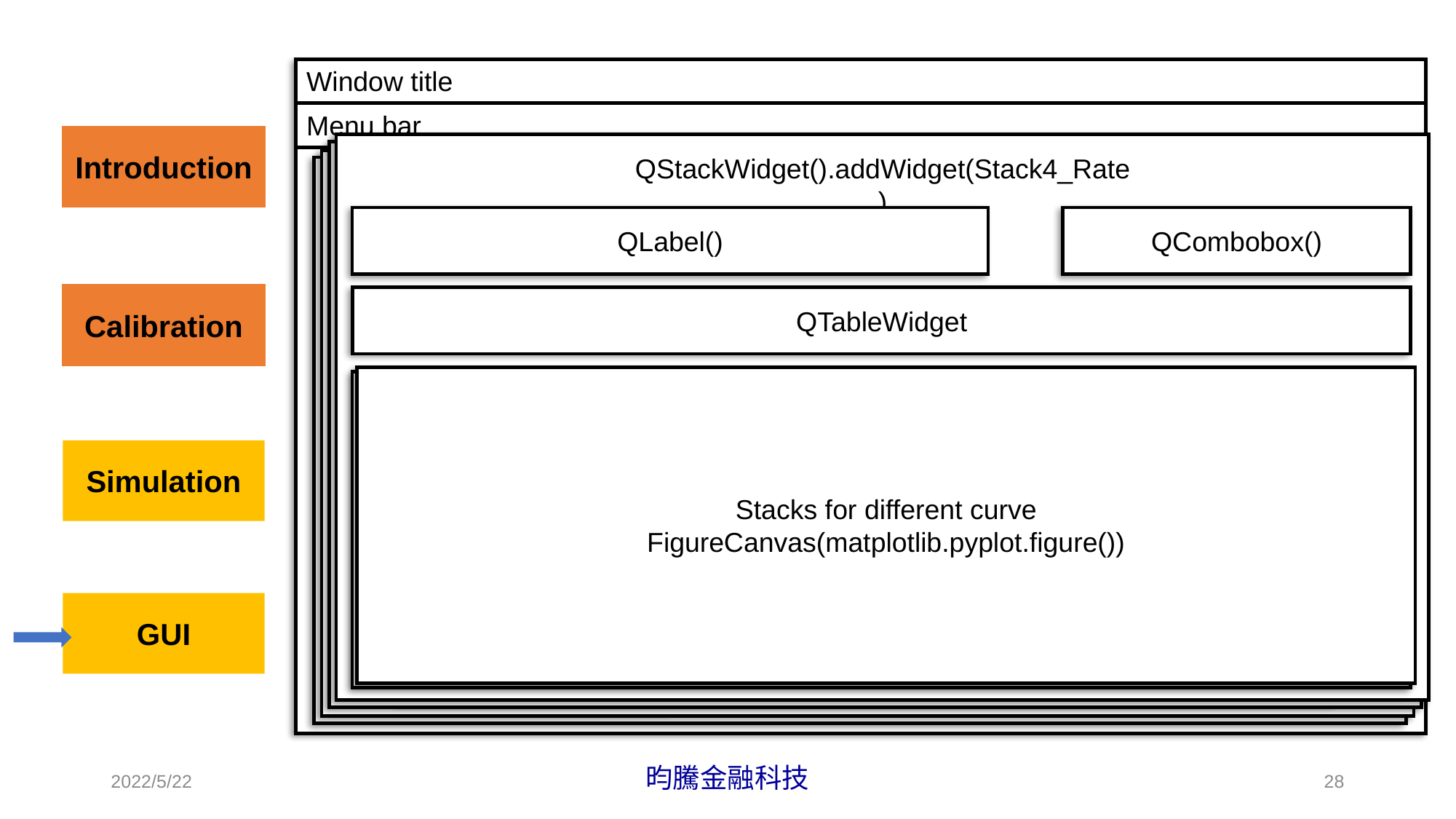

Window title

Menu bar
QPalette()
QStackWidget().addWidget(Stack1)
QStackWidget().addWidget(Stack4_Rate)
QLabel()
QCombobox()
QTableWidget
Stacks for different curve
FigureCanvas(matplotlib.pyplot.figure())
Stacks for different curve
QStackWidget().addWidget(Stack1)
QStackWidget().addWidget(Stack3_Option)
QLabel()
QCombobox()
Stacks for option with different maturity
QStackWidget().addWidget(Stack1)
QStackWidget().addWidget(Stack2_Spot)
QStackWidget().addWidget(Stack1)
Stack2.addWidget(QWebEngineView())

QVBoxLayout()
QLabel()
QPushButton()
QStackWidget().addWidget(Stack1)
QPushButton()
QPushButton()
QPushButton()
Stacks for option with different maturity
QTableWidget()
Stacks for option with different maturity

2022/5/22
昀騰金融科技
28